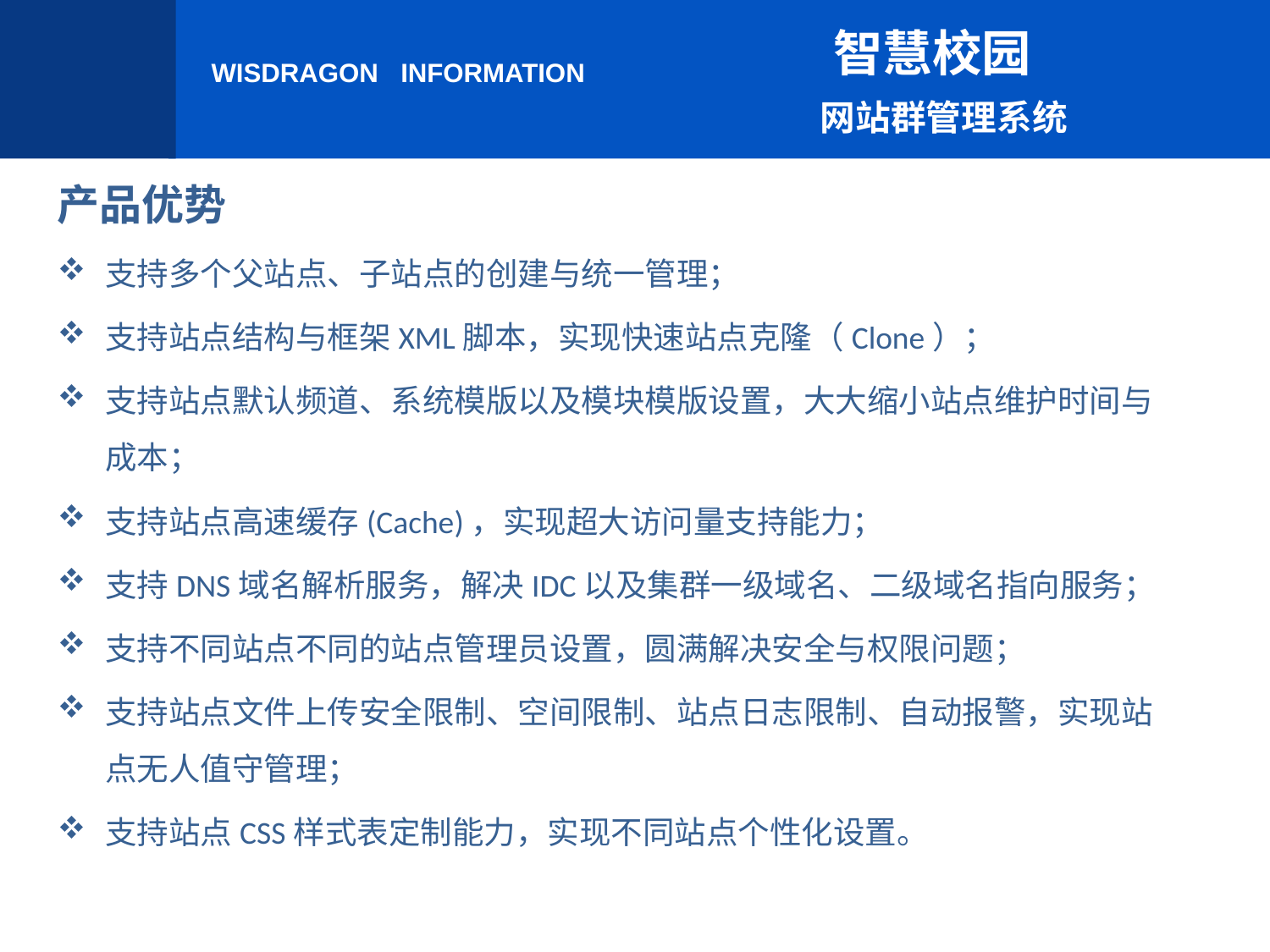

智慧校园
 网站群管理系统
产品优势
支持多个父站点、子站点的创建与统一管理；
支持站点结构与框架XML脚本，实现快速站点克隆（Clone）；
支持站点默认频道、系统模版以及模块模版设置，大大缩小站点维护时间与成本；
支持站点高速缓存(Cache)，实现超大访问量支持能力；
支持DNS域名解析服务，解决IDC以及集群一级域名、二级域名指向服务；
支持不同站点不同的站点管理员设置，圆满解决安全与权限问题；
支持站点文件上传安全限制、空间限制、站点日志限制、自动报警，实现站点无人值守管理；
支持站点CSS样式表定制能力，实现不同站点个性化设置。